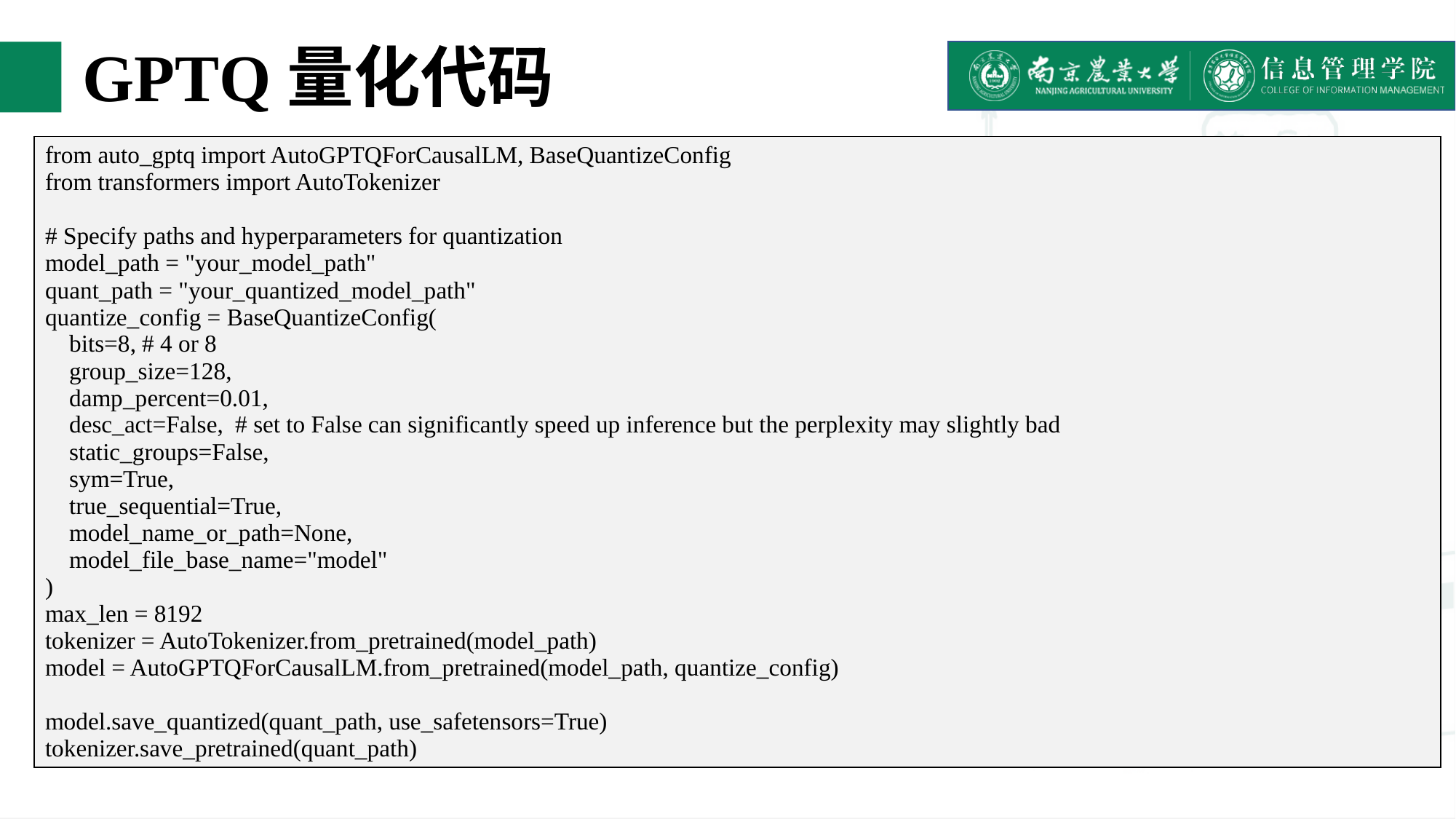

# GPTQ量化代码
| from auto\_gptq import AutoGPTQForCausalLM, BaseQuantizeConfig from transformers import AutoTokenizer # Specify paths and hyperparameters for quantization model\_path = "your\_model\_path" quant\_path = "your\_quantized\_model\_path" quantize\_config = BaseQuantizeConfig( bits=8, # 4 or 8 group\_size=128, damp\_percent=0.01, desc\_act=False, # set to False can significantly speed up inference but the perplexity may slightly bad static\_groups=False, sym=True, true\_sequential=True, model\_name\_or\_path=None, model\_file\_base\_name="model" ) max\_len = 8192 tokenizer = AutoTokenizer.from\_pretrained(model\_path) model = AutoGPTQForCausalLM.from\_pretrained(model\_path, quantize\_config) model.save\_quantized(quant\_path, use\_safetensors=True) tokenizer.save\_pretrained(quant\_path) |
| --- |